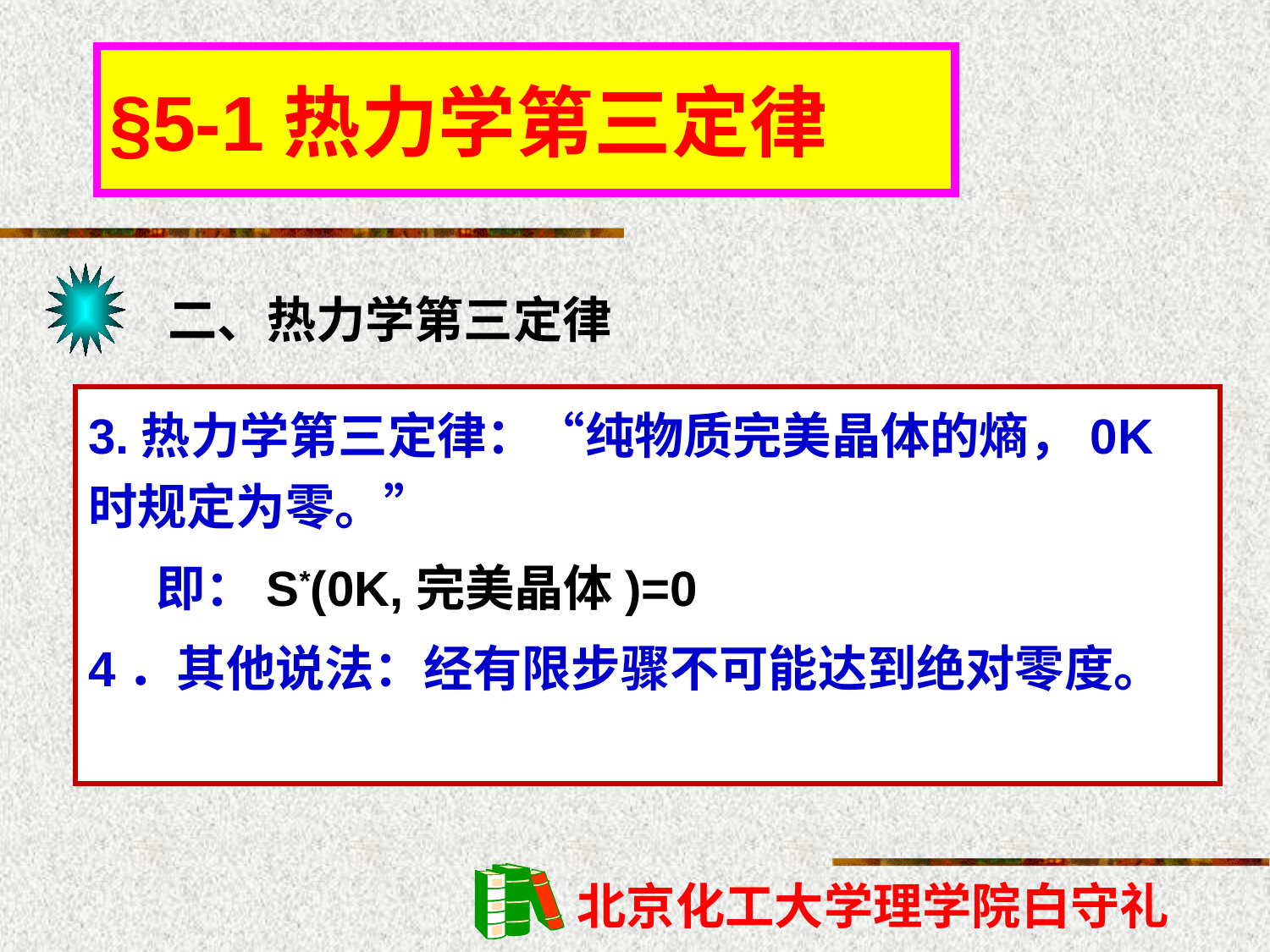

§5-1热力学第三定律

二、热力学第三定律
3.热力学第三定律：“纯物质完美晶体的熵，0K时规定为零。”
     即：S*(0K,完美晶体)=0
4．其他说法：经有限步骤不可能达到绝对零度。